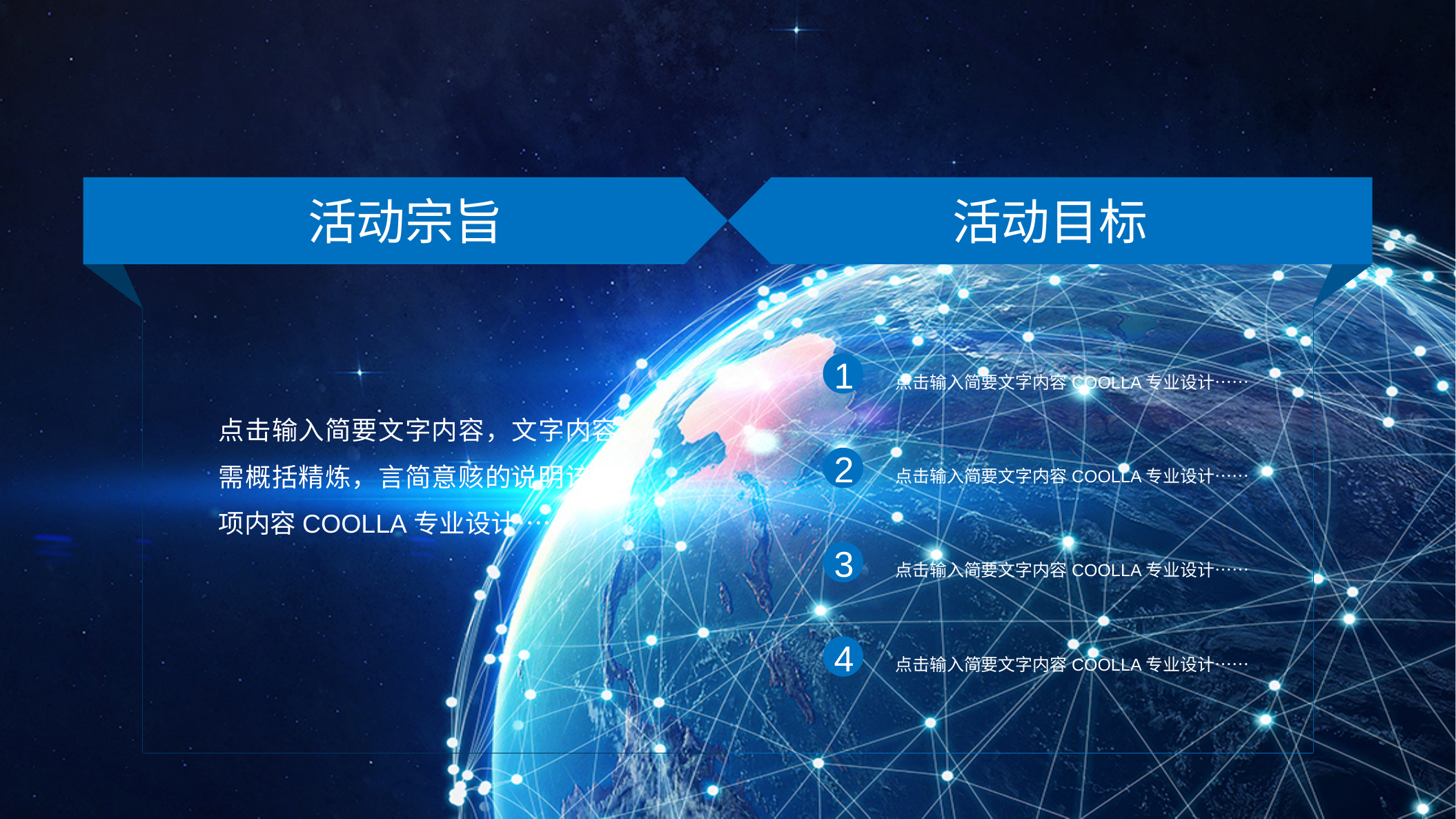

活动宗旨

活动目标

1

点击输入简要文字内容COOLLA专业设计……
点击输入简要文字内容，文字内容需概括精炼，言简意赅的说明该分项内容COOLLA专业设计……
2

点击输入简要文字内容COOLLA专业设计……
3

点击输入简要文字内容COOLLA专业设计……
4

点击输入简要文字内容COOLLA专业设计……